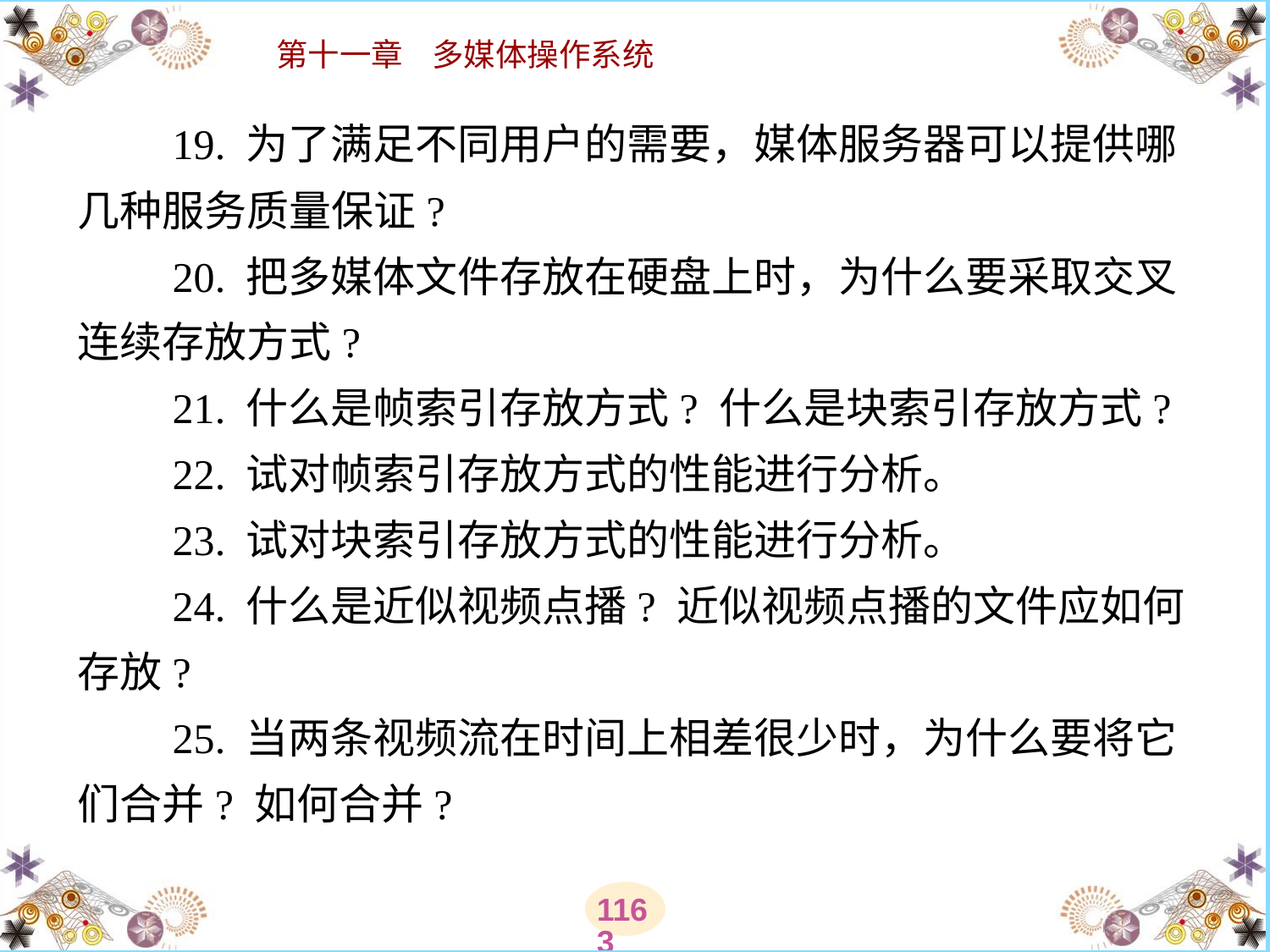

# 19. 为了满足不同用户的需要，媒体服务器可以提供哪几种服务质量保证? 　　20. 把多媒体文件存放在硬盘上时，为什么要采取交叉连续存放方式? 　　21. 什么是帧索引存放方式? 什么是块索引存放方式? 　　22. 试对帧索引存放方式的性能进行分析。 　　23. 试对块索引存放方式的性能进行分析。 　　24. 什么是近似视频点播? 近似视频点播的文件应如何存放? 　　25. 当两条视频流在时间上相差很少时，为什么要将它们合并? 如何合并?